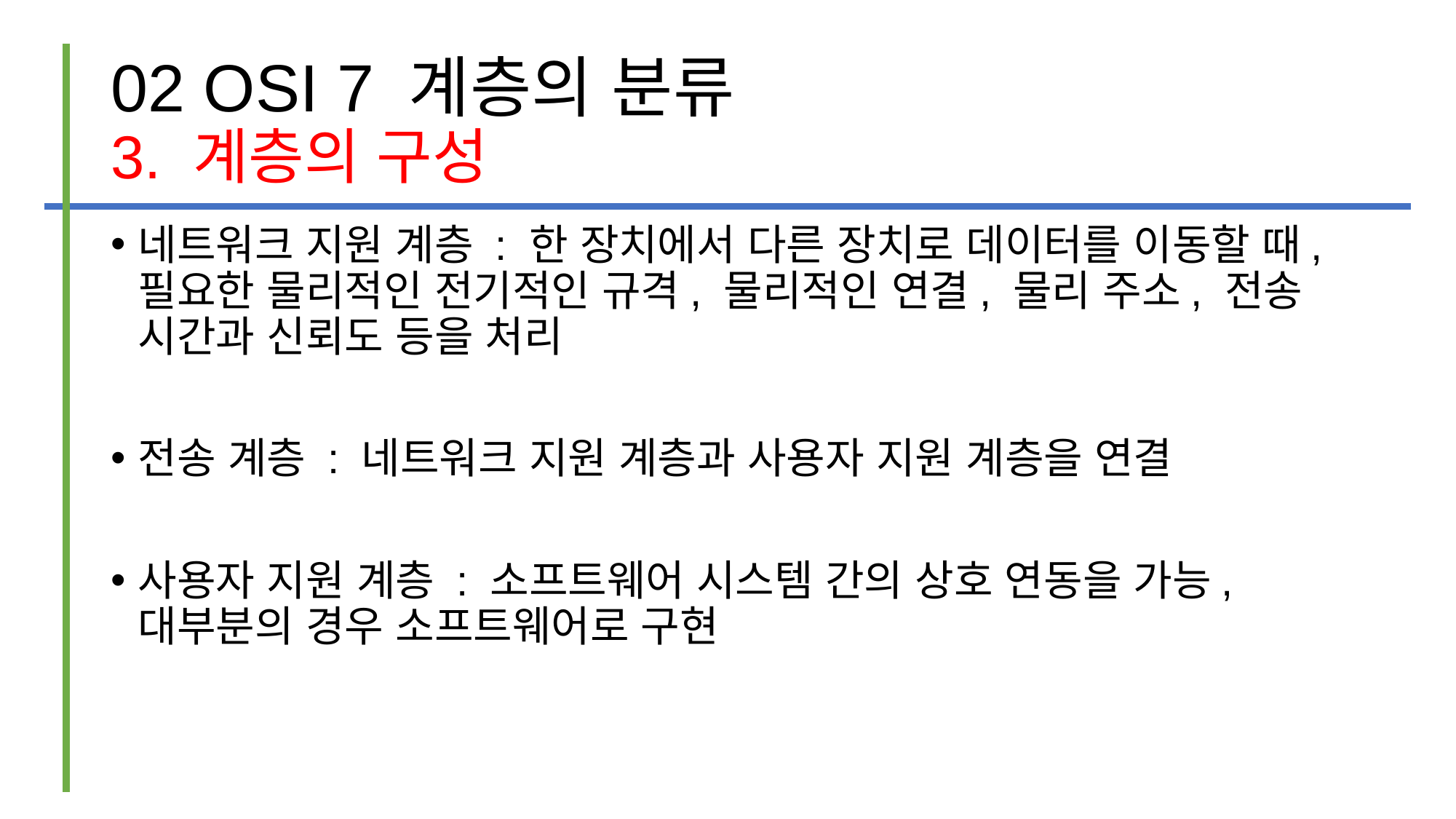

# 02 OSI 7 계층의 분류 3. 계층의 구성
네트워크 지원 계층 : 한 장치에서 다른 장치로 데이터를 이동할 때, 필요한 물리적인 전기적인 규격, 물리적인 연결, 물리 주소, 전송 시간과 신뢰도 등을 처리

전송 계층 : 네트워크 지원 계층과 사용자 지원 계층을 연결

사용자 지원 계층 : 소프트웨어 시스템 간의 상호 연동을 가능, 대부분의 경우 소프트웨어로 구현